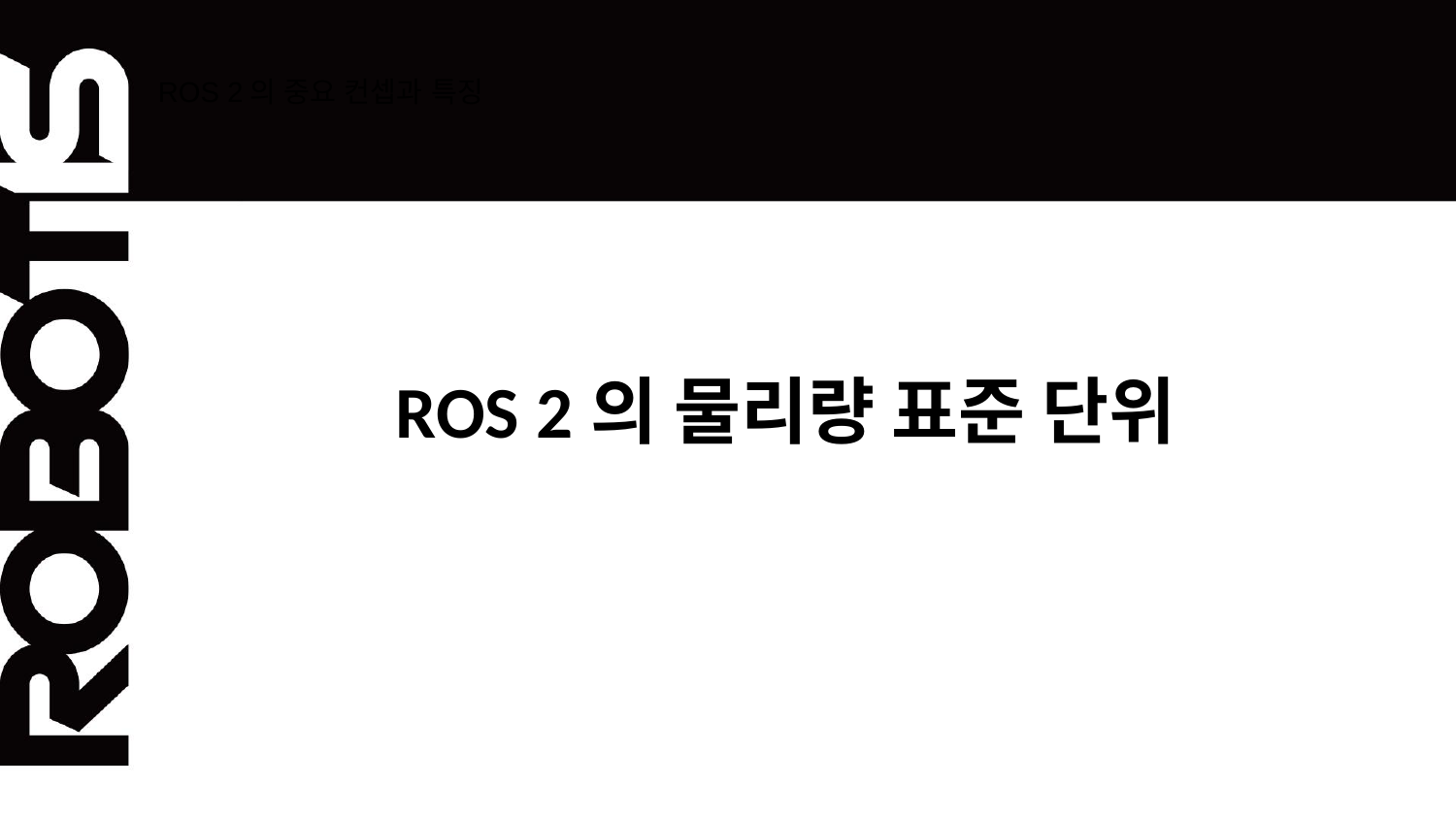

# ROS 2의 중요 컨셉과 특징
ROS 2의 물리량 표준 단위